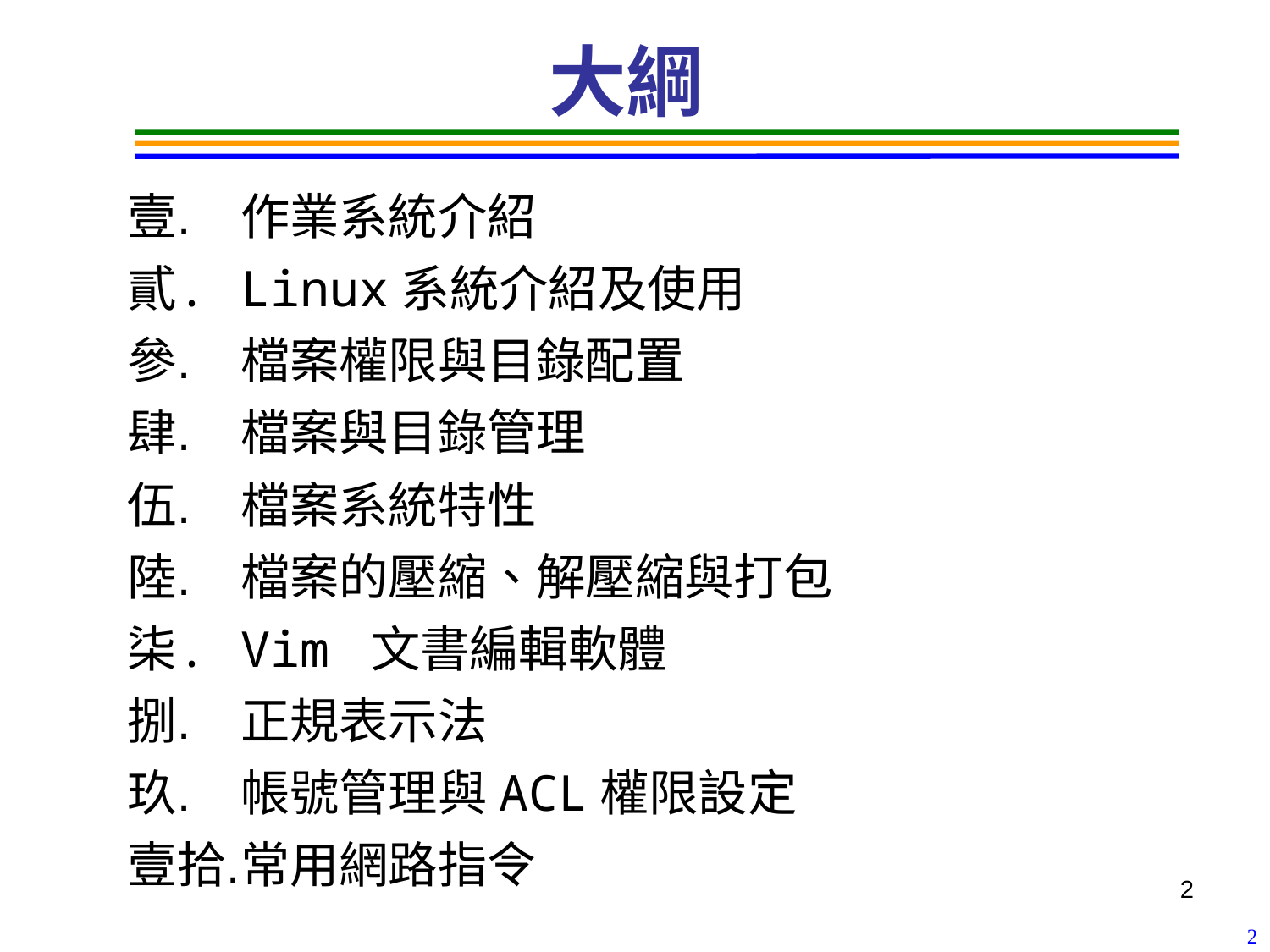

# 大綱
作業系統介紹
Linux系統介紹及使用
檔案權限與目錄配置
檔案與目錄管理
檔案系統特性
檔案的壓縮、解壓縮與打包
Vim 文書編輯軟體
正規表示法
帳號管理與ACL權限設定
常用網路指令
2
2